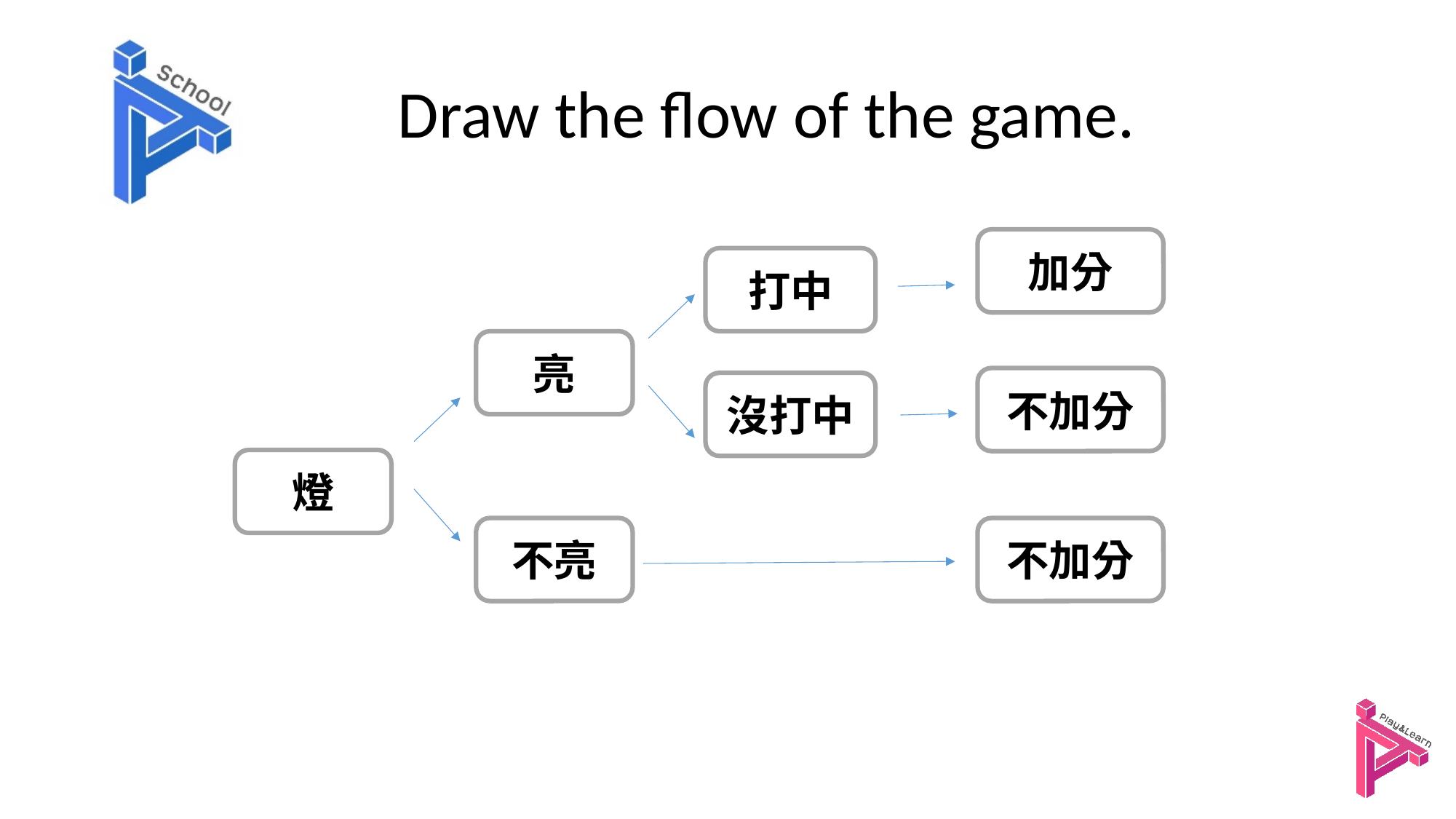

# Draw the flow of the game.
加分
打中
亮
不加分
沒打中
燈
不亮
不加分